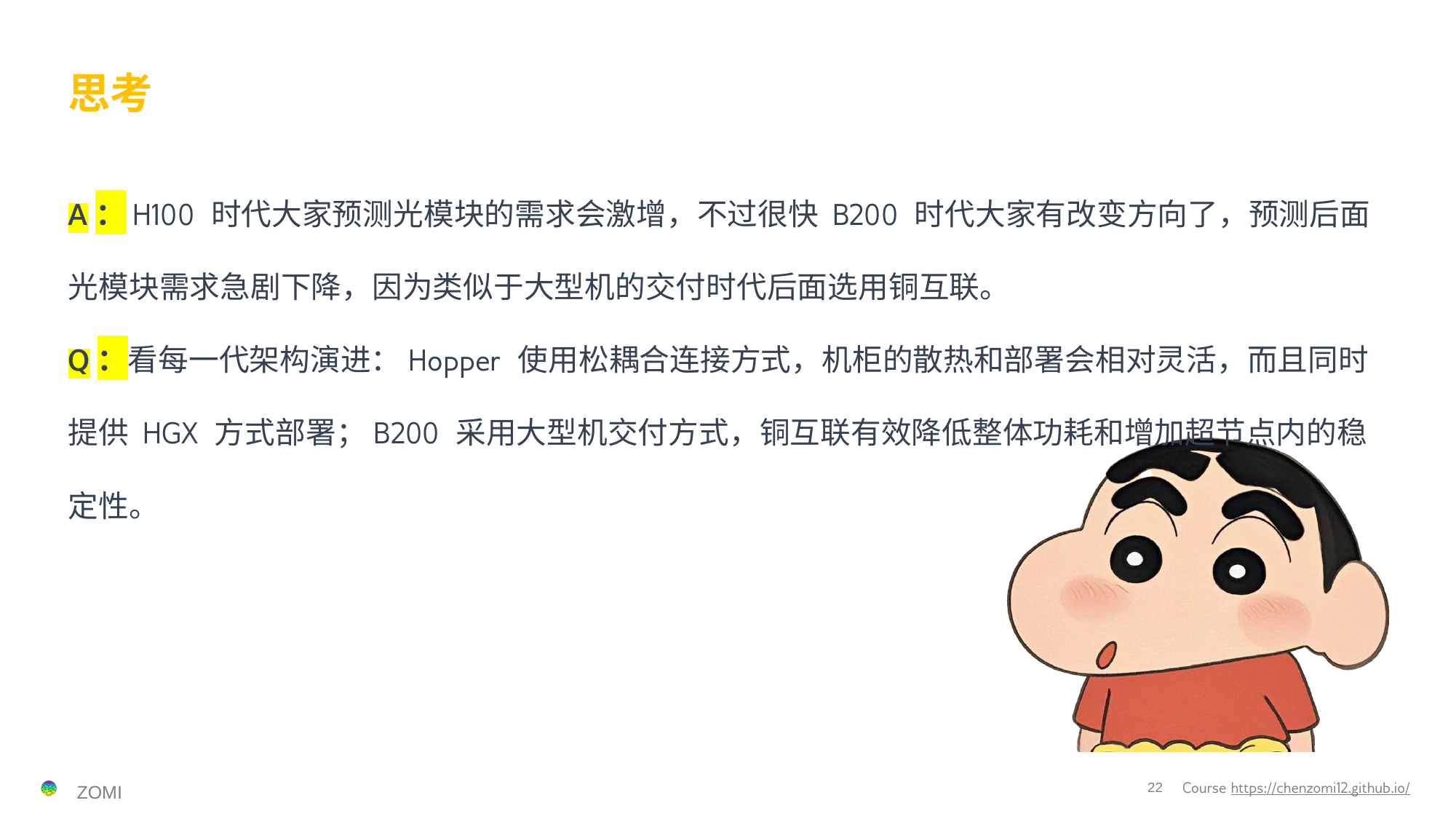

# 思考
A：H100 时代大家预测光模块的需求会激增，不过很快 B200 时代大家有改变方向了，预测后面光模块需求急剧下降，因为类似于大型机的交付时代后面选用铜互联。
Q：看每一代架构演进：Hopper 使用松耦合连接方式，机柜的散热和部署会相对灵活，而且同时提供 HGX 方式部署；B200 采用大型机交付方式，铜互联有效降低整体功耗和增加超节点内的稳定性。